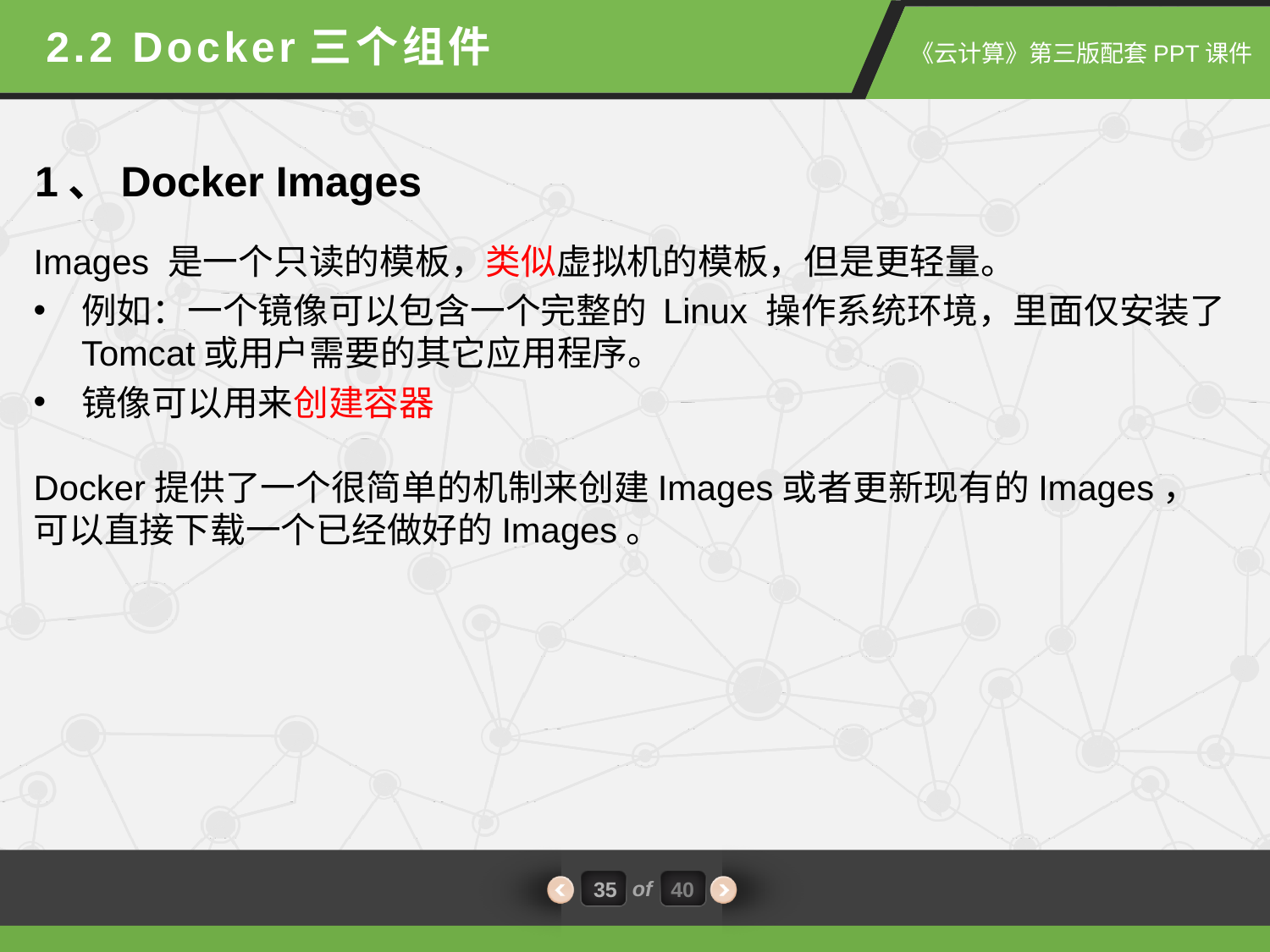

2.2 Docker三个组件
1、Docker Images
Images 是一个只读的模板，类似虚拟机的模板，但是更轻量。
例如：一个镜像可以包含一个完整的 Linux 操作系统环境，里面仅安装了 Tomcat或用户需要的其它应用程序。
镜像可以用来创建容器

Docker提供了一个很简单的机制来创建Images或者更新现有的Images，可以直接下载一个已经做好的Images。
35